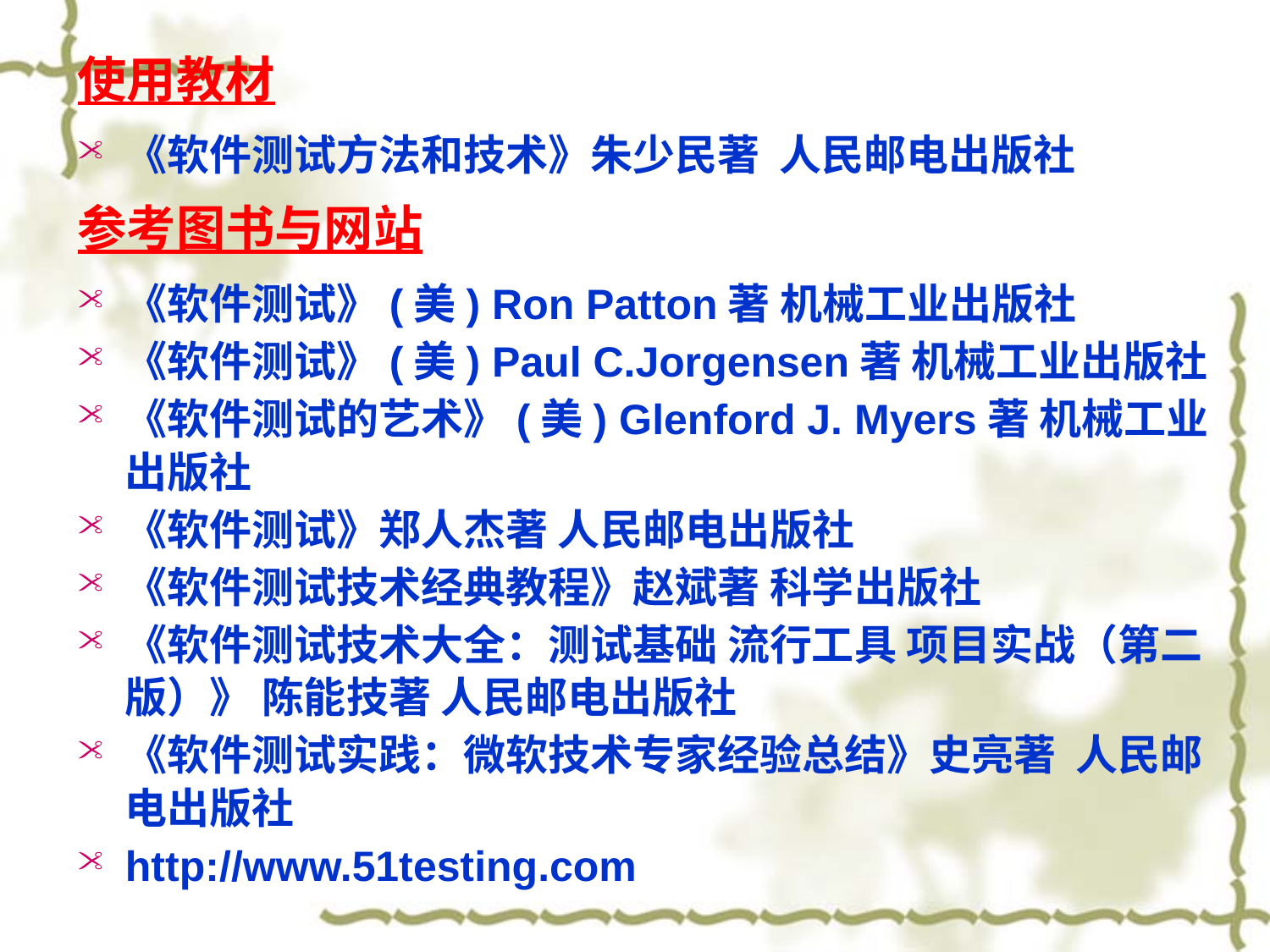

使用教材

《软件测试方法和技术》朱少民著  人民邮电出版社
参考图书与网站

《软件测试》(美) Ron Patton著 机械工业出版社
《软件测试》(美) Paul C.Jorgensen著 机械工业出版社
《软件测试的艺术》(美) Glenford J. Myers著 机械工业出版社
《软件测试》郑人杰著 人民邮电出版社
《软件测试技术经典教程》赵斌著 科学出版社
《软件测试技术大全：测试基础 流行工具 项目实战（第二版）》 陈能技著 人民邮电出版社
《软件测试实践：微软技术专家经验总结》史亮著  人民邮电出版社
http://www.51testing.com